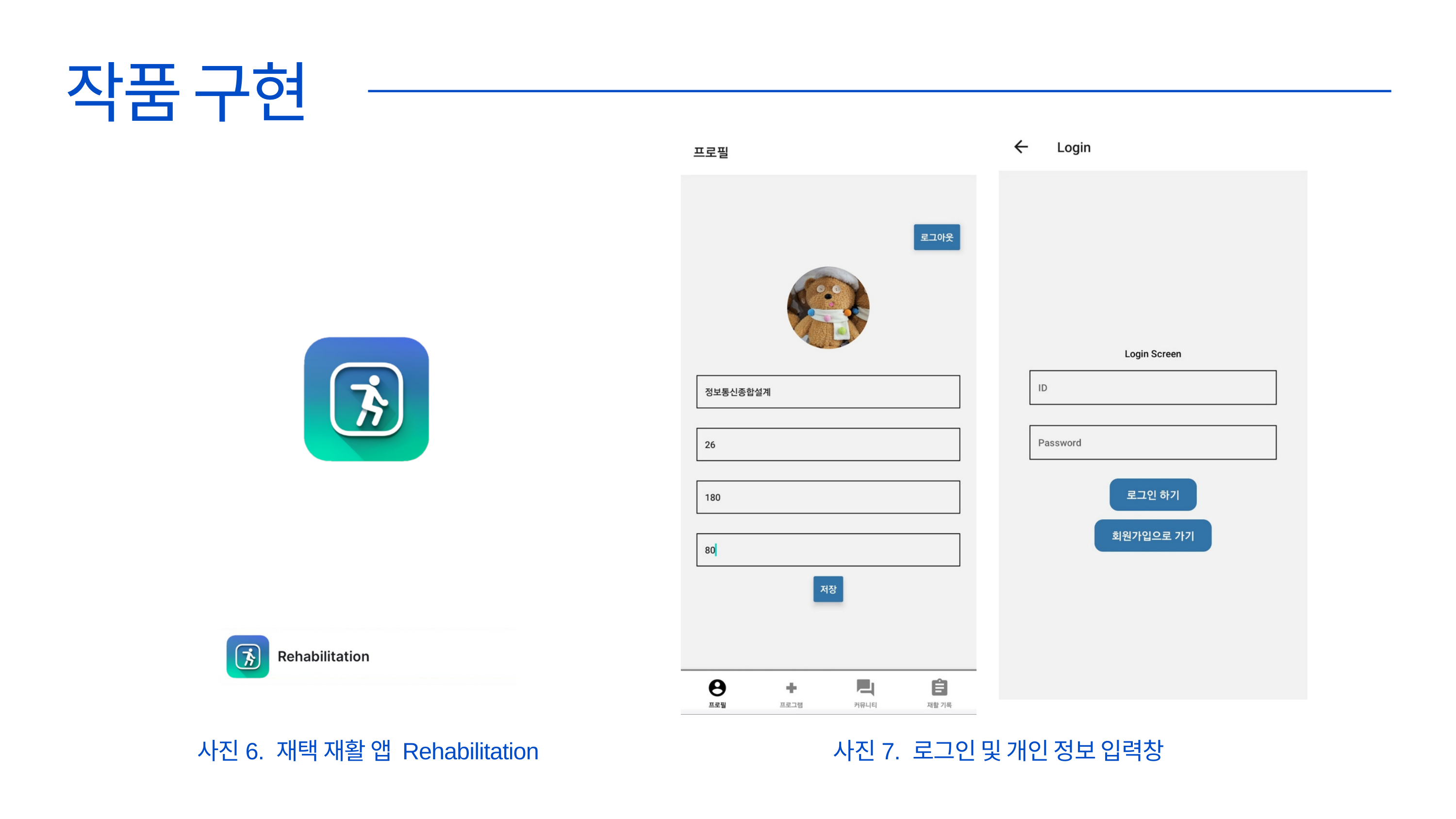

작품 구현

사진6. 재택 재활 앱 Rehabilitation
사진7. 로그인 및 개인 정보 입력창